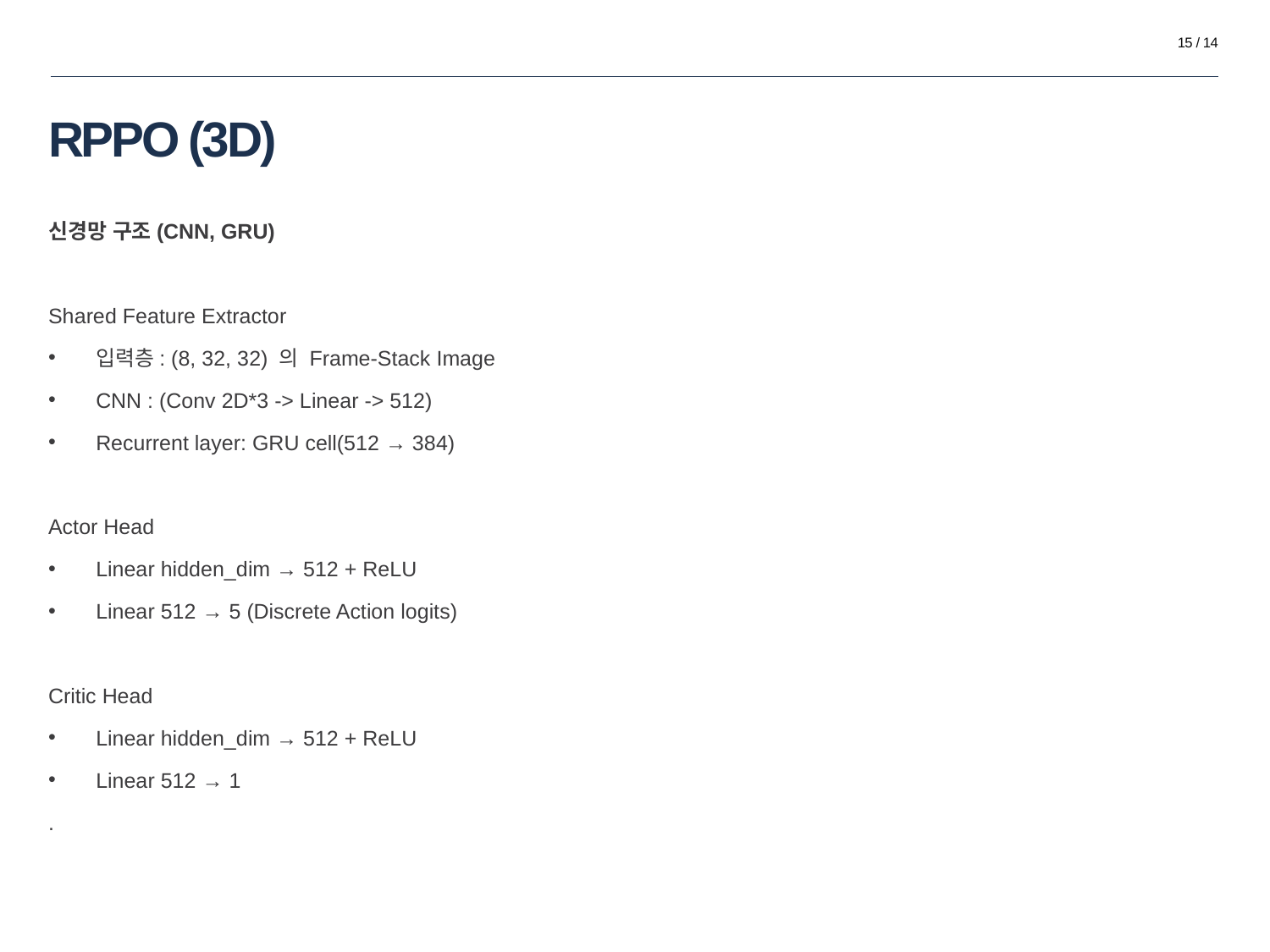

15 / 14
# RPPO (3D)
신경망 구조(CNN, GRU)

Shared Feature Extractor
입력층: (8, 32, 32) 의 Frame-Stack Image
CNN : (Conv 2D*3 -> Linear -> 512)
Recurrent layer: GRU cell(512 → 384)

Actor Head
Linear hidden_dim → 512 + ReLU
Linear 512 → 5 (Discrete Action logits)

Critic Head
Linear hidden_dim → 512 + ReLU
Linear 512 → 1
.